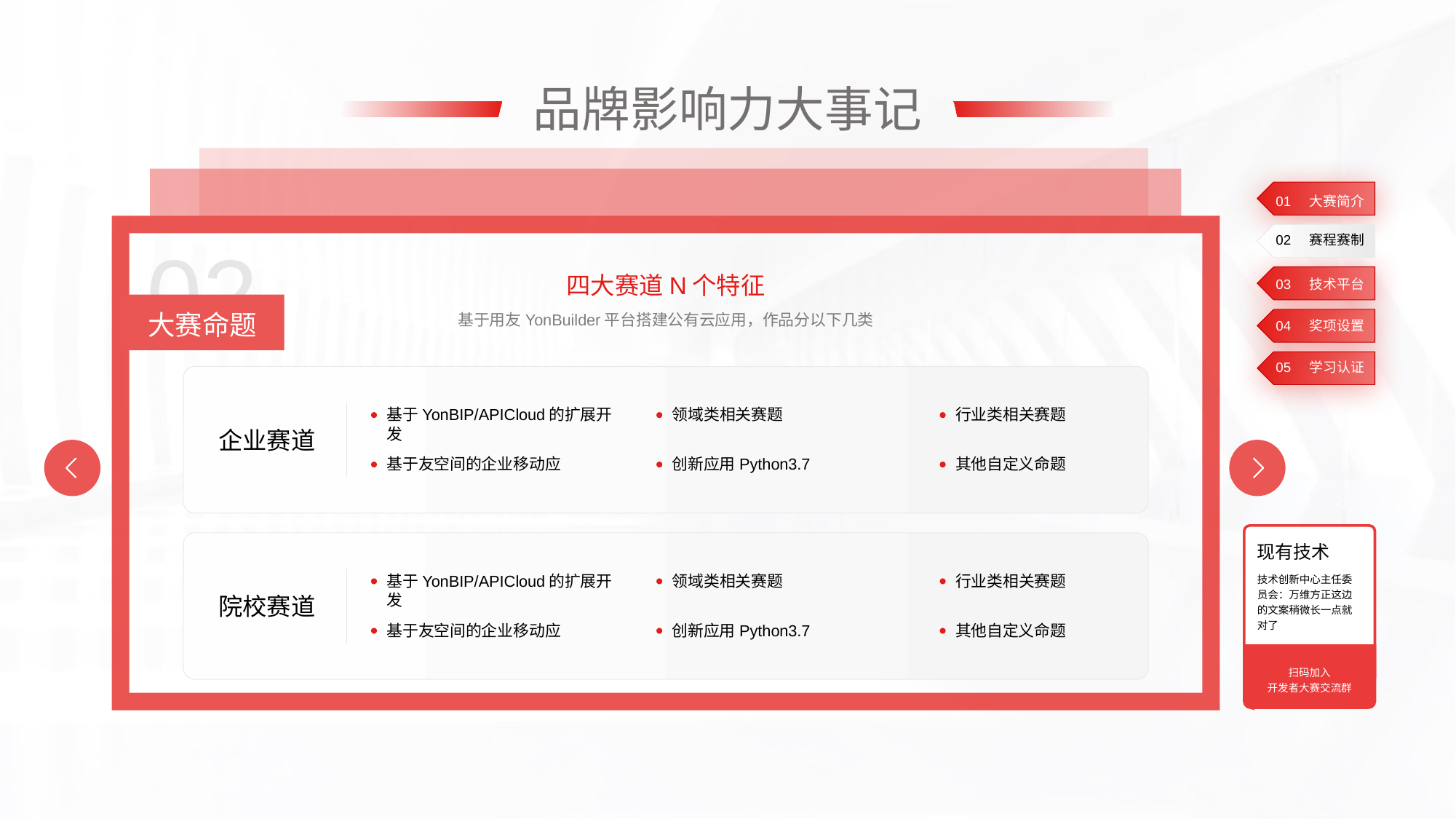

品牌影响力大事记

01    大赛简介

02

02    赛程赛制
四大赛道N个特征

03    技术平台

大赛命题
基于用友YonBuilder平台搭建公有云应用，作品分以下几类

04    奖项设置

05    学习认证

基于YonBIP/APICloud的扩展开发

基于友空间的企业移动应

领域类相关赛题

创新应用Python3.7

行业类相关赛题

其他自定义命题

企业赛道

现有技术
技术创新中心主任委员会：万维方正这边的文案稍微长一点就对了
基于YonBIP/APICloud的扩展开发

基于友空间的企业移动应

领域类相关赛题

创新应用Python3.7

行业类相关赛题

其他自定义命题

院校赛道
扫码加入
开发者大赛交流群